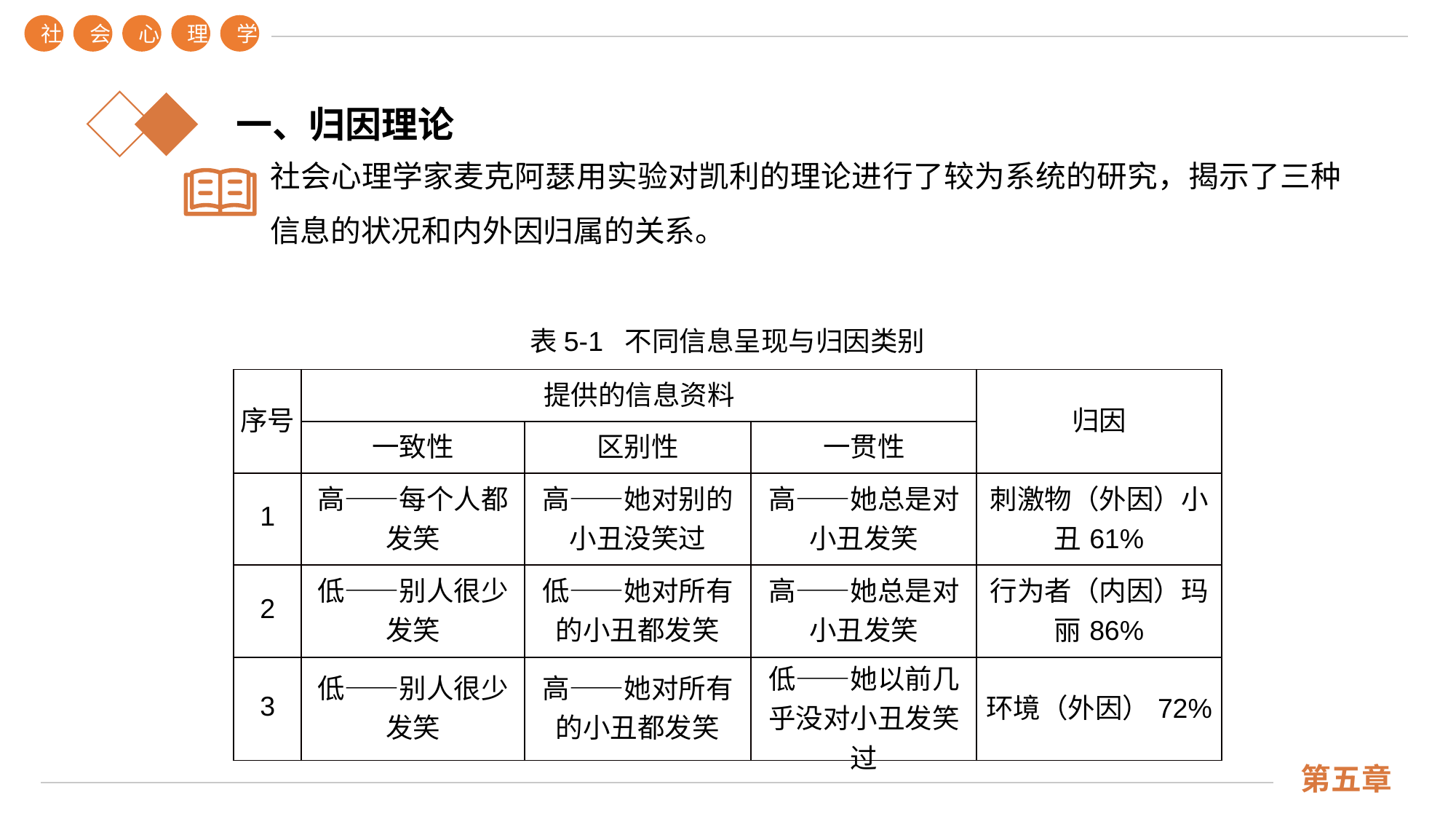

社
会
心
理
学
第五章

一、归因理论

社会心理学家麦克阿瑟用实验对凯利的理论进行了较为系统的研究，揭示了三种信息的状况和内外因归属的关系。

表5-1  不同信息呈现与归因类别
| 序号 | 提供的信息资料 |  |  | 归因 |
| --- | --- | --- | --- | --- |
|  | 一致性 | 区别性 | 一贯性 |  |
| 1 | 高——每个人都发笑 | 高——她对别的小丑没笑过 | 高——她总是对小丑发笑 | 刺激物（外因）小丑61% |
| 2 | 低——别人很少发笑 | 低——她对所有的小丑都发笑 | 高——她总是对小丑发笑 | 行为者（内因）玛丽86% |
| 3 | 低——别人很少发笑 | 高——她对所有的小丑都发笑 | 低——她以前几乎没对小丑发笑过 | 环境（外因）72% |